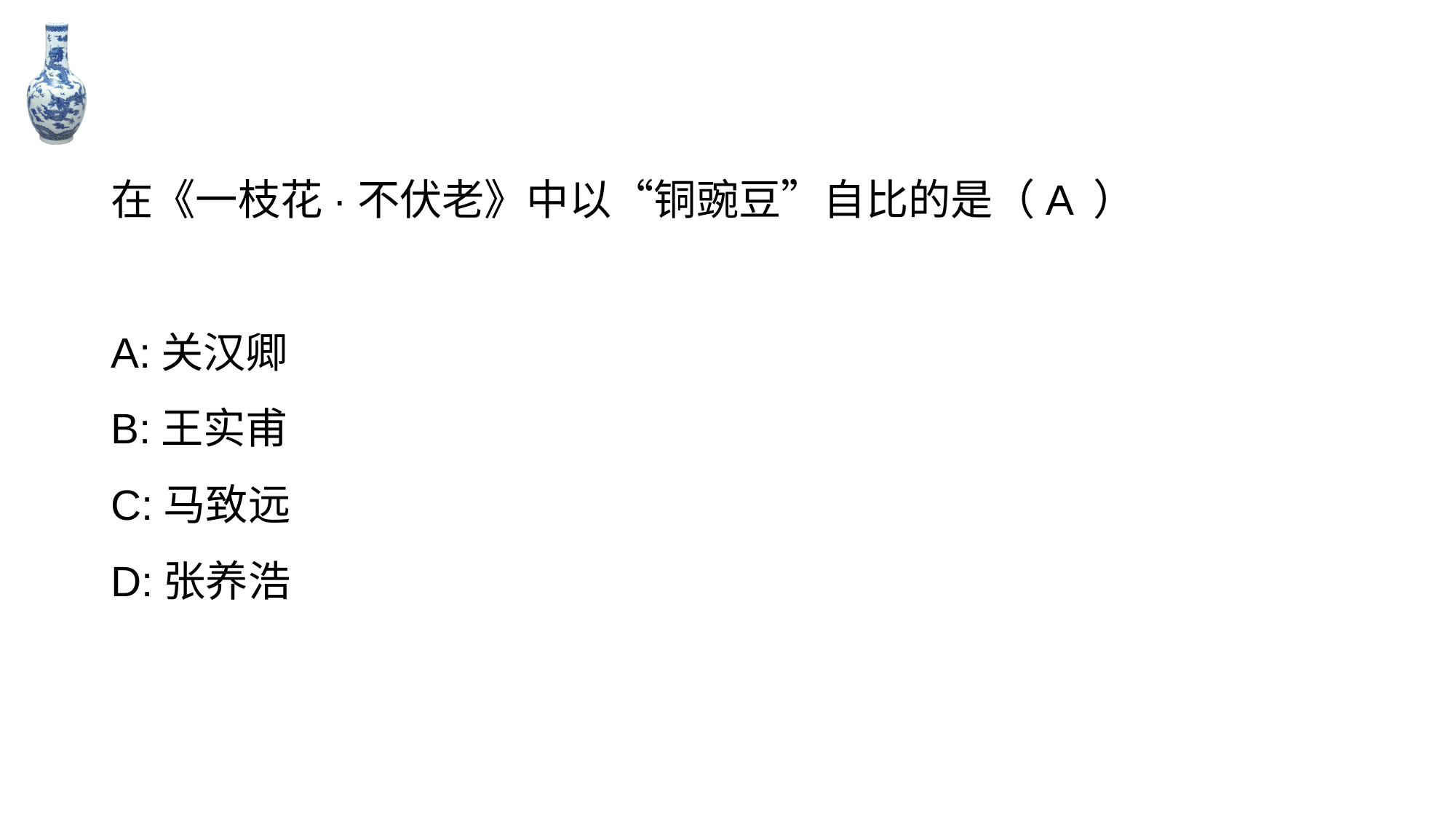

#
在《一枝花·不伏老》中以“铜豌豆”自比的是（A ）

A:关汉卿
B:王实甫
C:马致远
D:张养浩

89